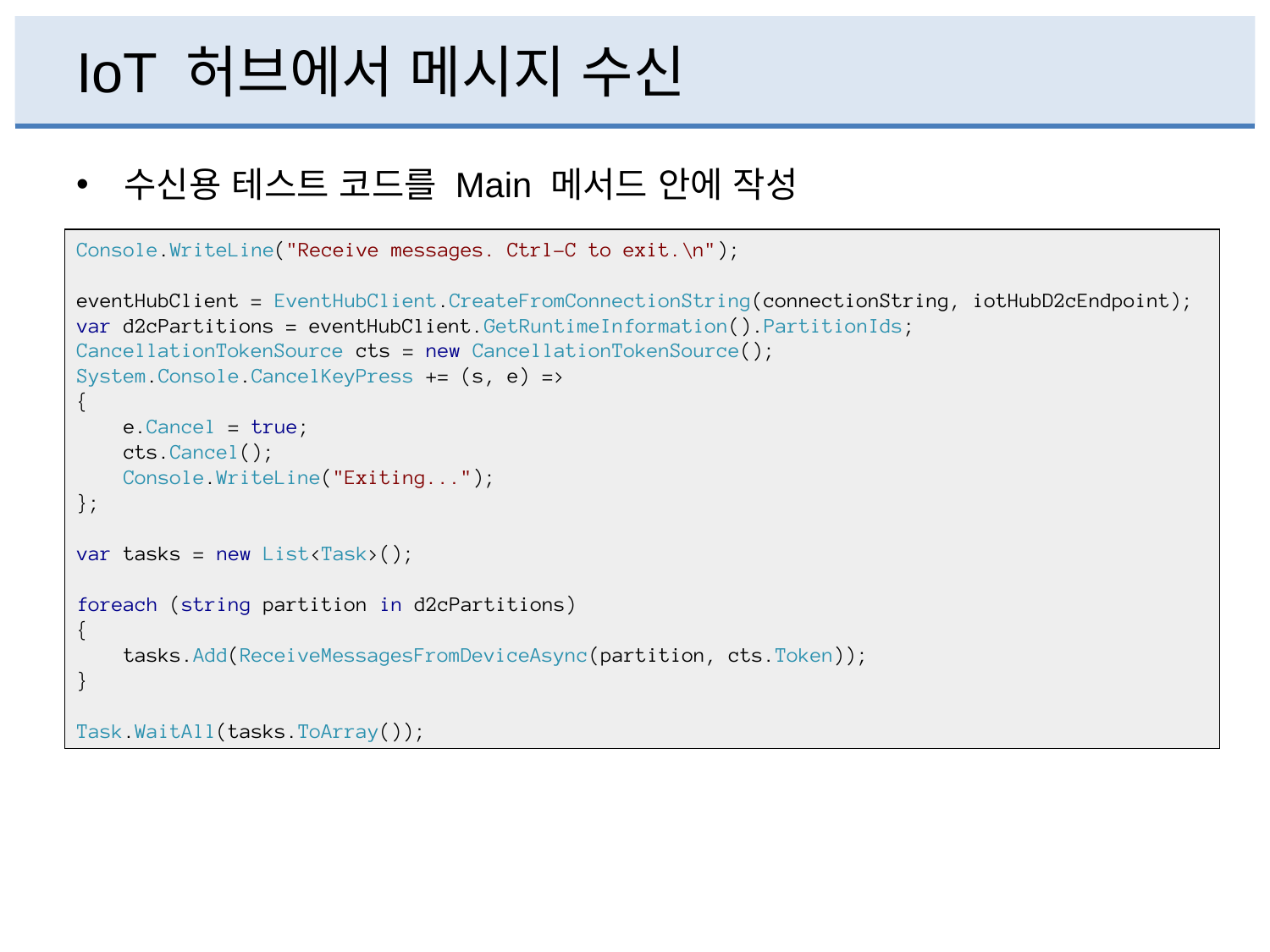

# IoT 허브에서 메시지 수신

수신용 테스트 코드를 Main 메서드 안에 작성
Console.WriteLine("Receive messages. Ctrl-C to exit.\n");

eventHubClient = EventHubClient.CreateFromConnectionString(connectionString, iotHubD2cEndpoint);
var d2cPartitions = eventHubClient.GetRuntimeInformation().PartitionIds;
CancellationTokenSource cts = new CancellationTokenSource();
System.Console.CancelKeyPress += (s, e) =>
{
    e.Cancel = true;
    cts.Cancel();
    Console.WriteLine("Exiting...");
};

var tasks = new List<Task>();

foreach (string partition in d2cPartitions)
{
    tasks.Add(ReceiveMessagesFromDeviceAsync(partition, cts.Token));
}

Task.WaitAll(tasks.ToArray());